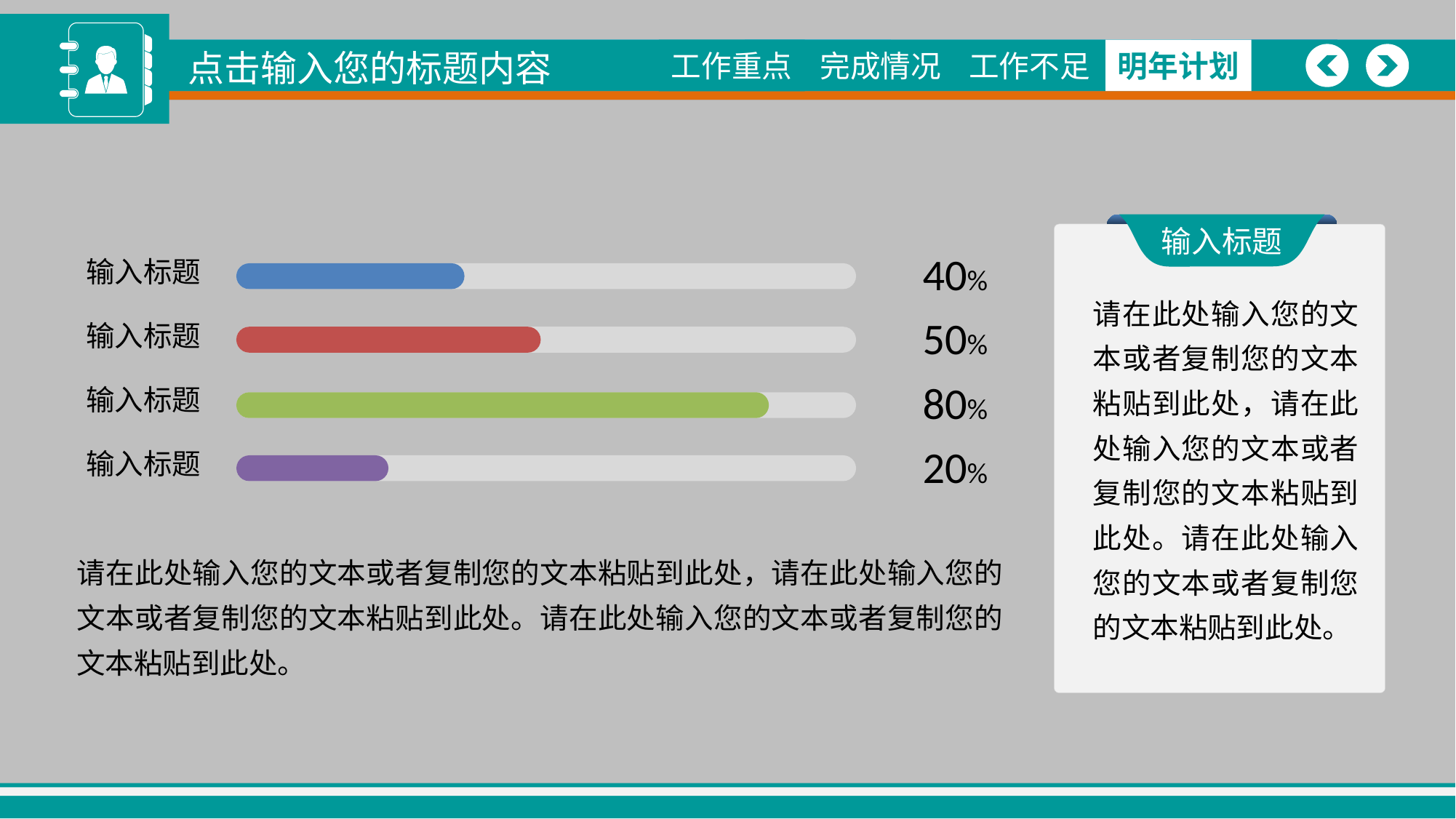

点击输入您的标题内容
图形
工作重点
工作概述
完成情况
完成情况
工作不足
工作不足
明年计划
明年计划

输入标题

输入标题
40%

请在此处输入您的文本或者复制您的文本粘贴到此处，请在此处输入您的文本或者复制您的文本粘贴到此处。请在此处输入您的文本或者复制您的文本粘贴到此处。
输入标题
50%
输入标题
80%
输入标题
20%
请在此处输入您的文本或者复制您的文本粘贴到此处，请在此处输入您的文本或者复制您的文本粘贴到此处。请在此处输入您的文本或者复制您的文本粘贴到此处。
31